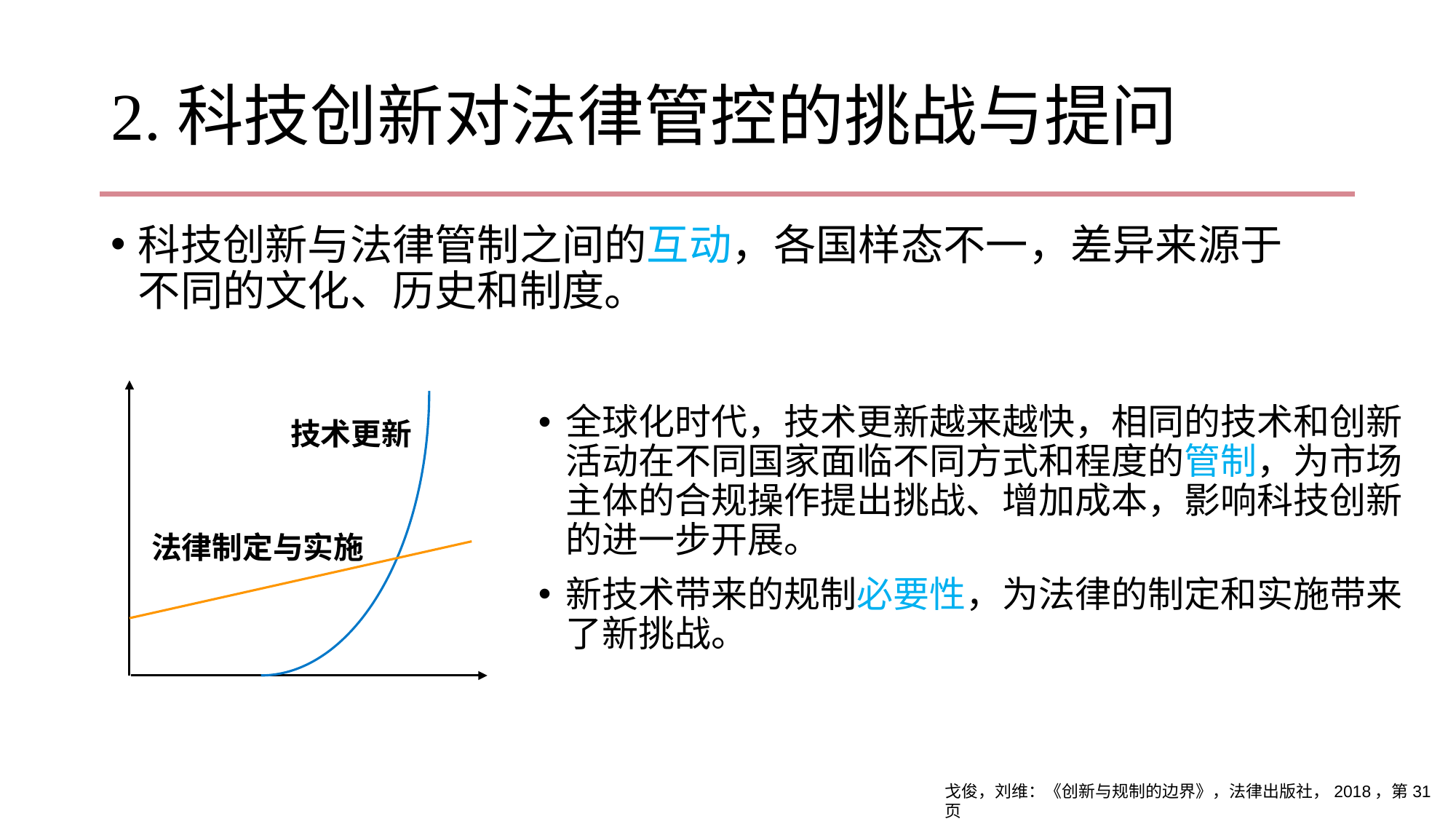

# 2.科技创新对法律管控的挑战与提问
科技创新与法律管制之间的互动，各国样态不一，差异来源于不同的文化、历史和制度。

全球化时代，技术更新越来越快，相同的技术和创新活动在不同国家面临不同方式和程度的管制，为市场主体的合规操作提出挑战、增加成本，影响科技创新的进一步开展。
新技术带来的规制必要性，为法律的制定和实施带来了新挑战。
技术更新
法律制定与实施
戈俊，刘维：《创新与规制的边界》，法律出版社，2018，第31页